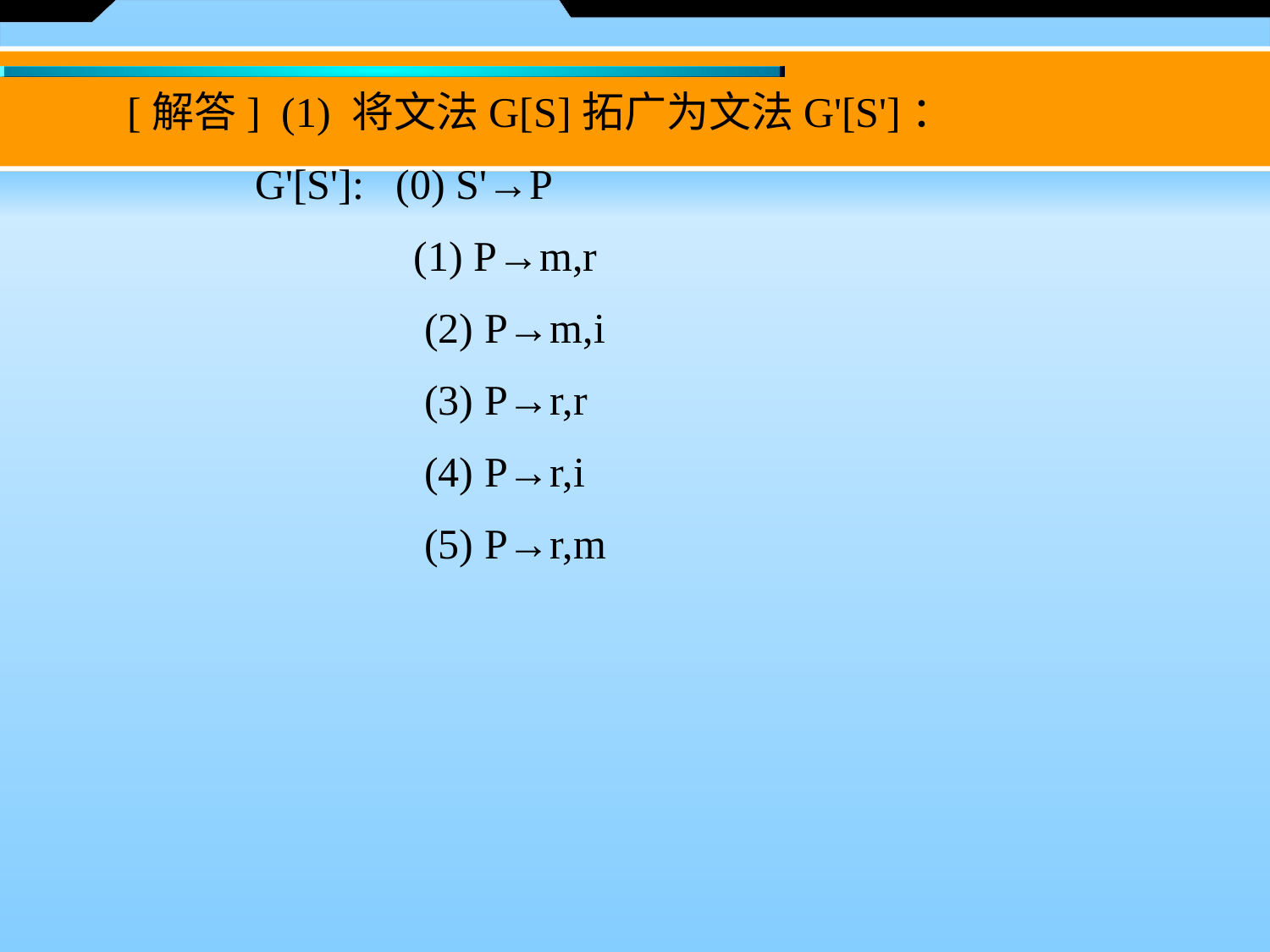

[解答]  (1) 将文法G[S]拓广为文法G'[S']：
                     G'[S']:   (0) S'→P
                           	(1) P→m,r
                          	 (2) P→m,i
                          	 (3) P→r,r
                           	 (4) P→r,i
                          	 (5) P→r,m